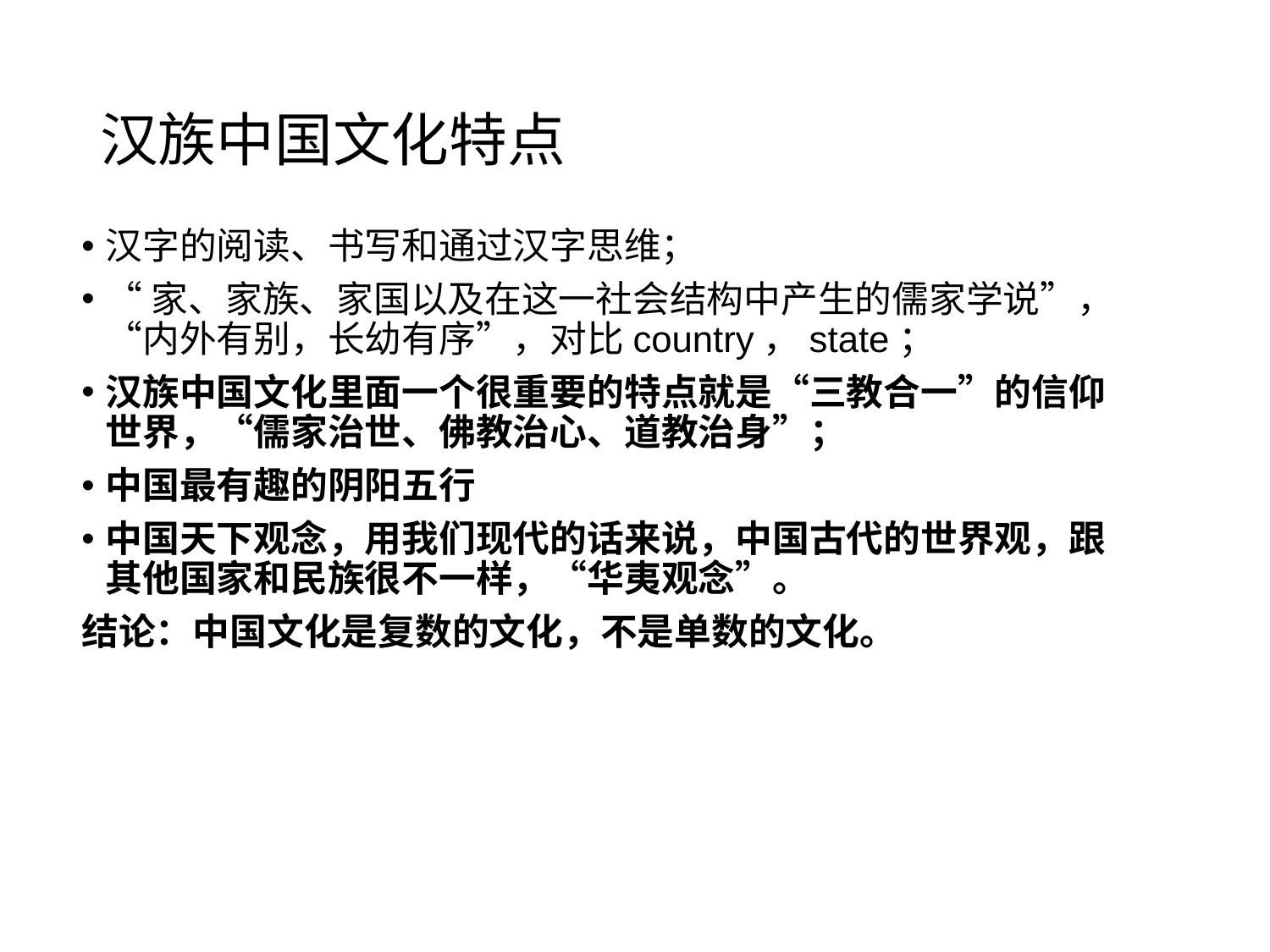

# 汉族中国文化特点
汉字的阅读、书写和通过汉字思维；
“家、家族、家国以及在这一社会结构中产生的儒家学说”，“内外有别，长幼有序”，对比country，state；
汉族中国文化里面一个很重要的特点就是“三教合一”的信仰世界，“儒家治世、佛教治心、道教治身”；
中国最有趣的阴阳五行
中国天下观念，用我们现代的话来说，中国古代的世界观，跟其他国家和民族很不一样，“华夷观念”。
结论：中国文化是复数的文化，不是单数的文化。